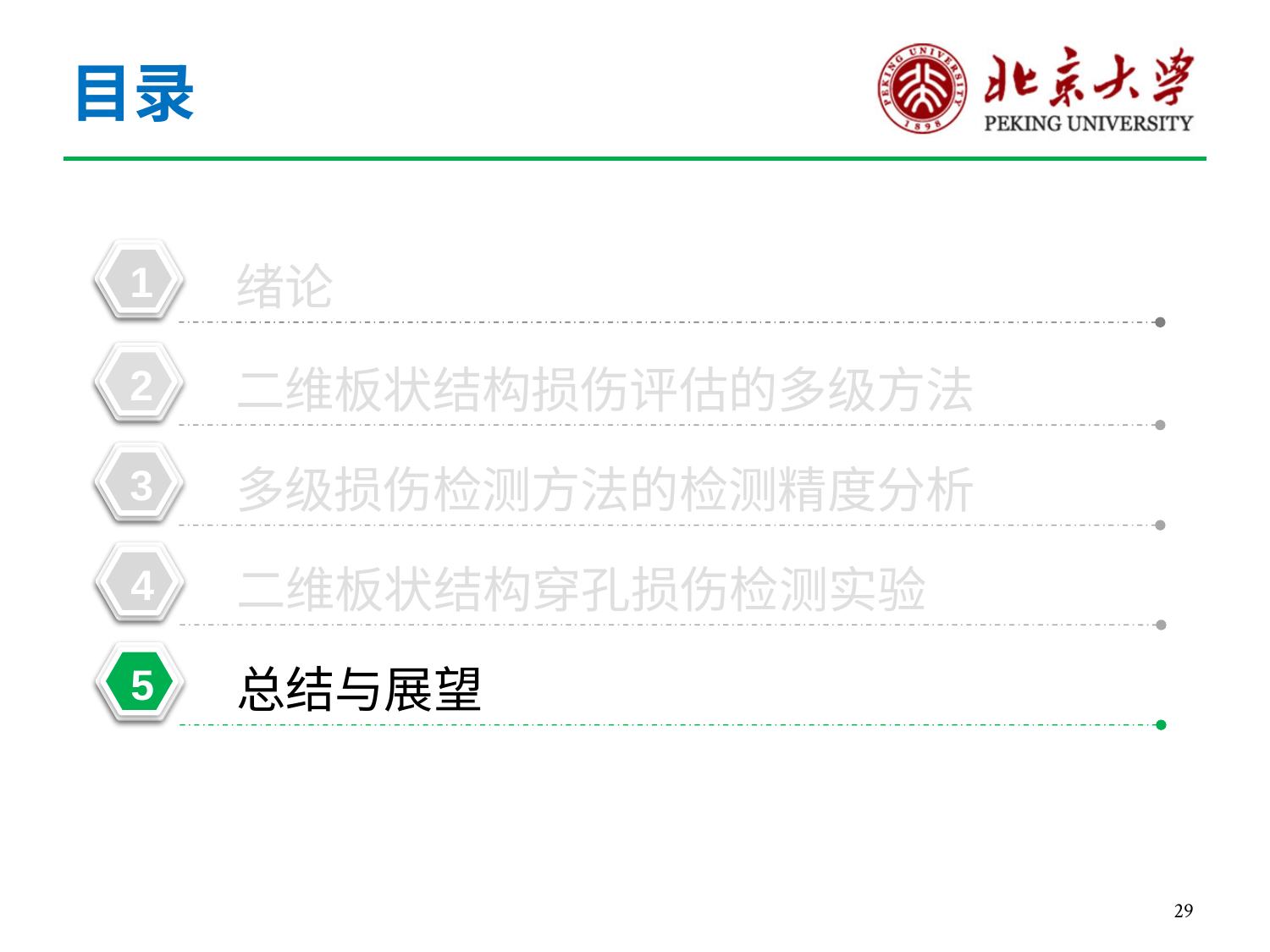

目录

1
 绪论

2
 二维板状结构损伤评估的多级方法

3
 多级损伤检测方法的检测精度分析

4
 二维板状结构穿孔损伤检测实验

5
 总结与展望

6
29